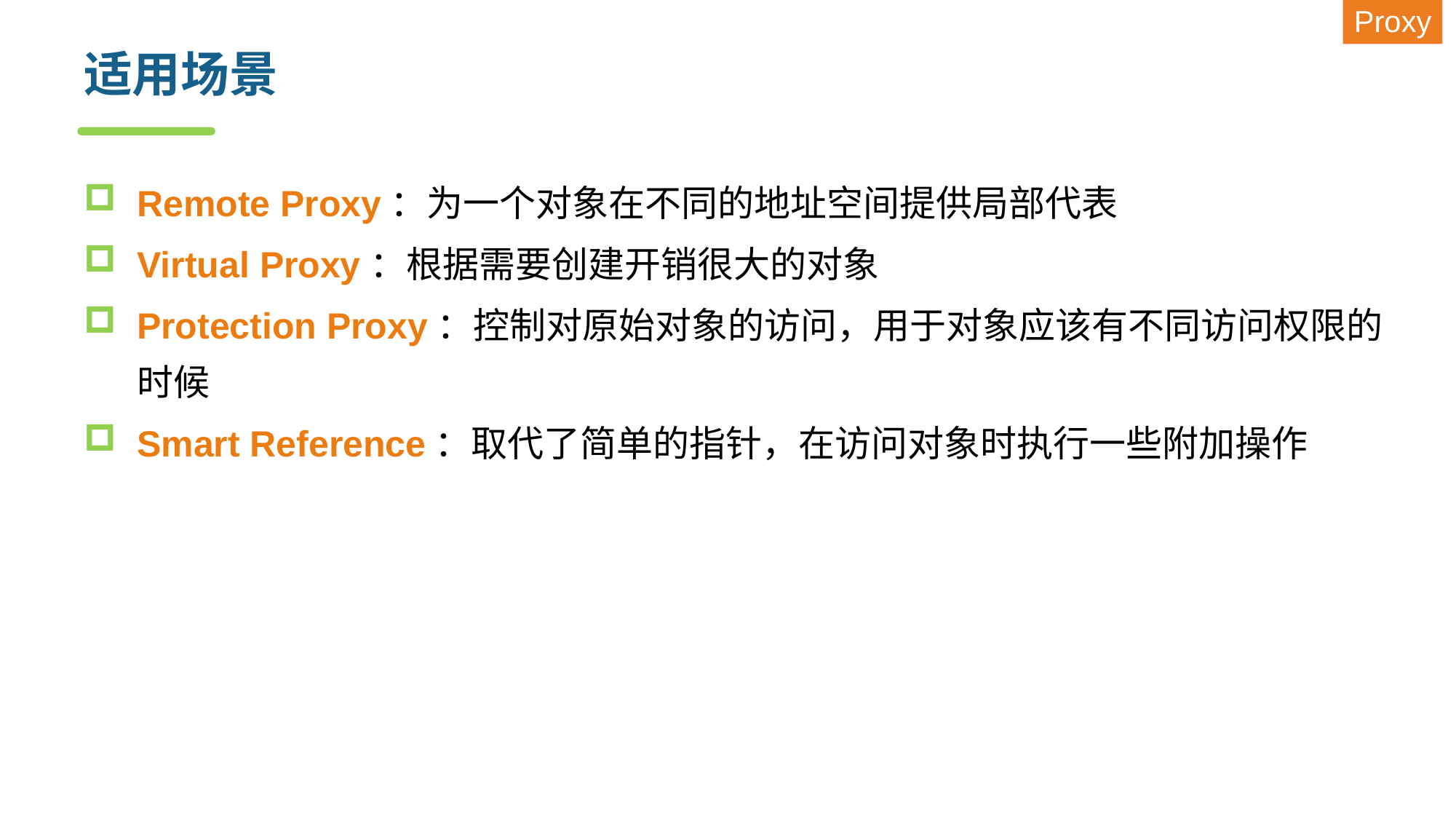

Proxy
# 适用场景
Remote Proxy：为一个对象在不同的地址空间提供局部代表
Virtual Proxy：根据需要创建开销很大的对象
Protection Proxy：控制对原始对象的访问，用于对象应该有不同访问权限的时候
Smart Reference：取代了简单的指针，在访问对象时执行一些附加操作
139